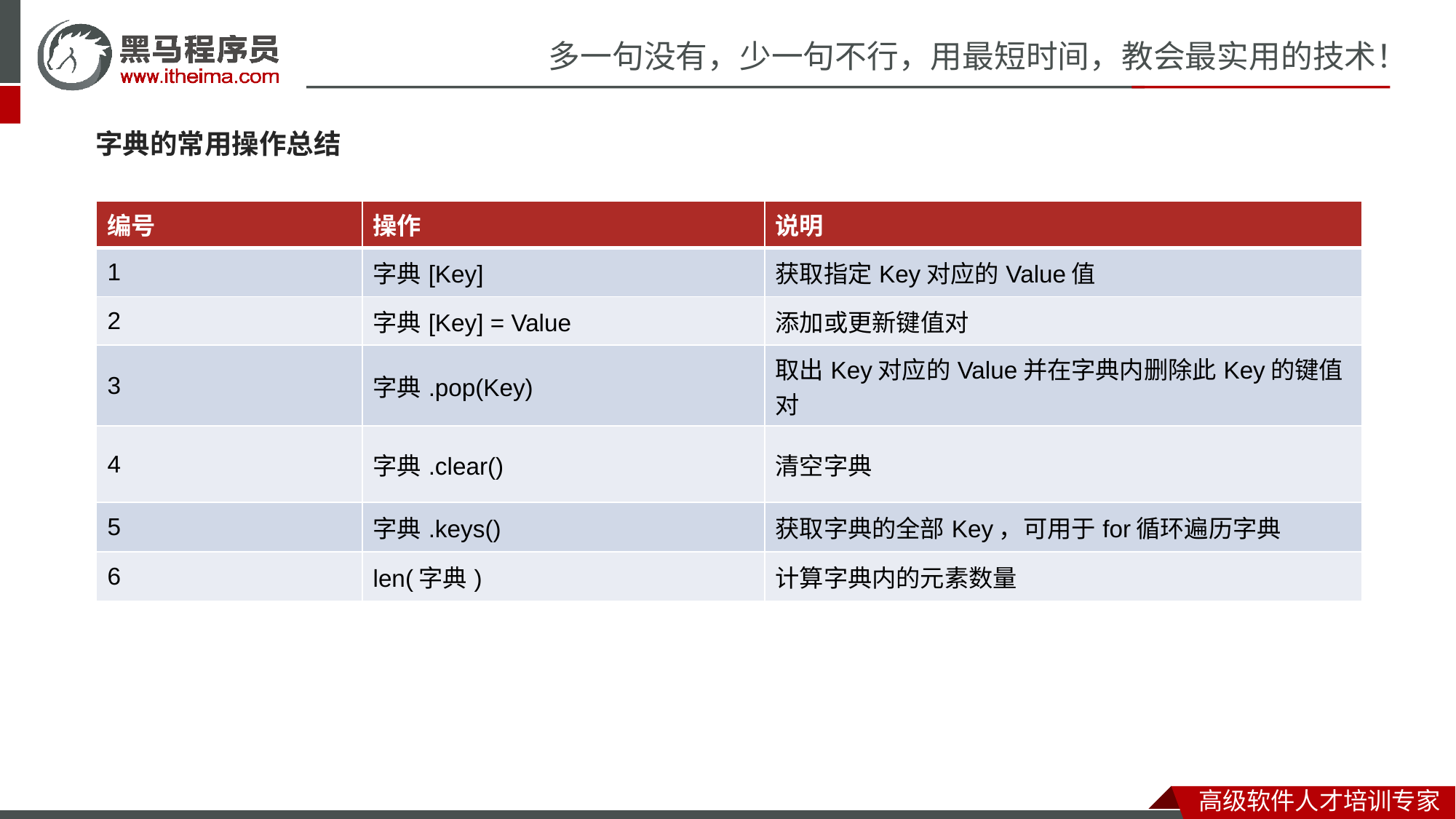

字典的常用操作总结
| 编号 | 操作 | 说明 |
| --- | --- | --- |
| 1 | 字典[Key] | 获取指定Key对应的Value值 |
| 2 | 字典[Key] = Value | 添加或更新键值对 |
| 3 | 字典.pop(Key) | 取出Key对应的Value并在字典内删除此Key的键值对 |
| 4 | 字典.clear() | 清空字典 |
| 5 | 字典.keys() | 获取字典的全部Key，可用于for循环遍历字典 |
| 6 | len(字典) | 计算字典内的元素数量 |